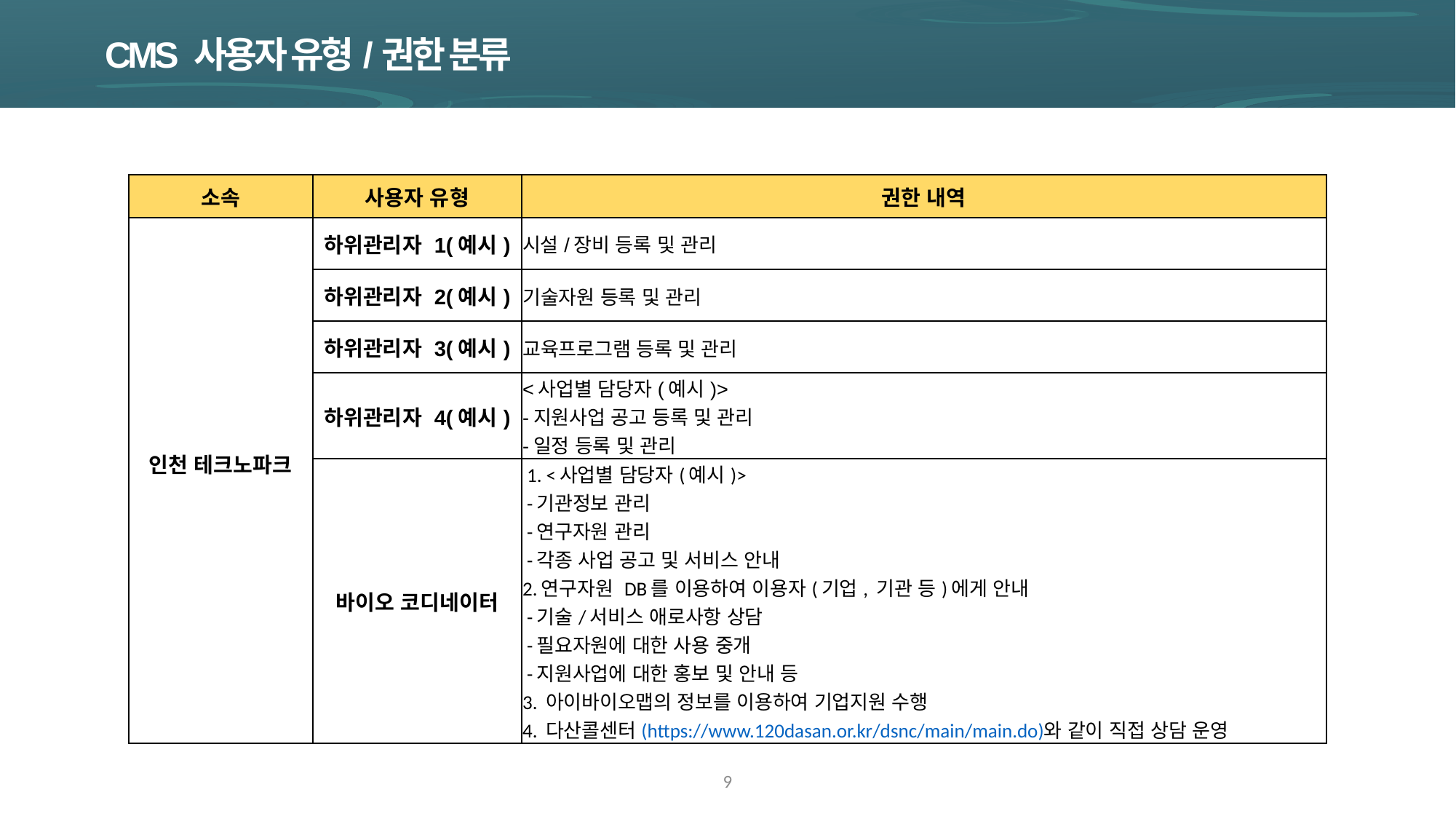

CMS 사용자 유형/권한 분류
| 소속 | 사용자 유형 | 권한 내역 |
| --- | --- | --- |
| 인천 테크노파크 | 하위관리자 1(예시) | 시설/장비 등록 및 관리 |
|  | 하위관리자 2(예시) | 기술자원 등록 및 관리 |
|  | 하위관리자 3(예시) | 교육프로그램 등록 및 관리 |
|  | 하위관리자 4(예시) | <사업별 담당자(예시)> -지원사업 공고 등록 및 관리 -일정 등록 및 관리 |
|  | 바이오 코디네이터 | 1. <사업별 담당자(예시)> -기관정보 관리 -연구자원 관리 -각종 사업 공고 및 서비스 안내 2.연구자원 DB를 이용하여 이용자(기업, 기관 등)에게 안내 -기술/서비스 애로사항 상담 -필요자원에 대한 사용 중개 -지원사업에 대한 홍보 및 안내 등 3. 아이바이오맵의 정보를 이용하여 기업지원 수행 4. 다산콜센터(https://www.120dasan.or.kr/dsnc/main/main.do)와 같이 직접 상담 운영 |
9